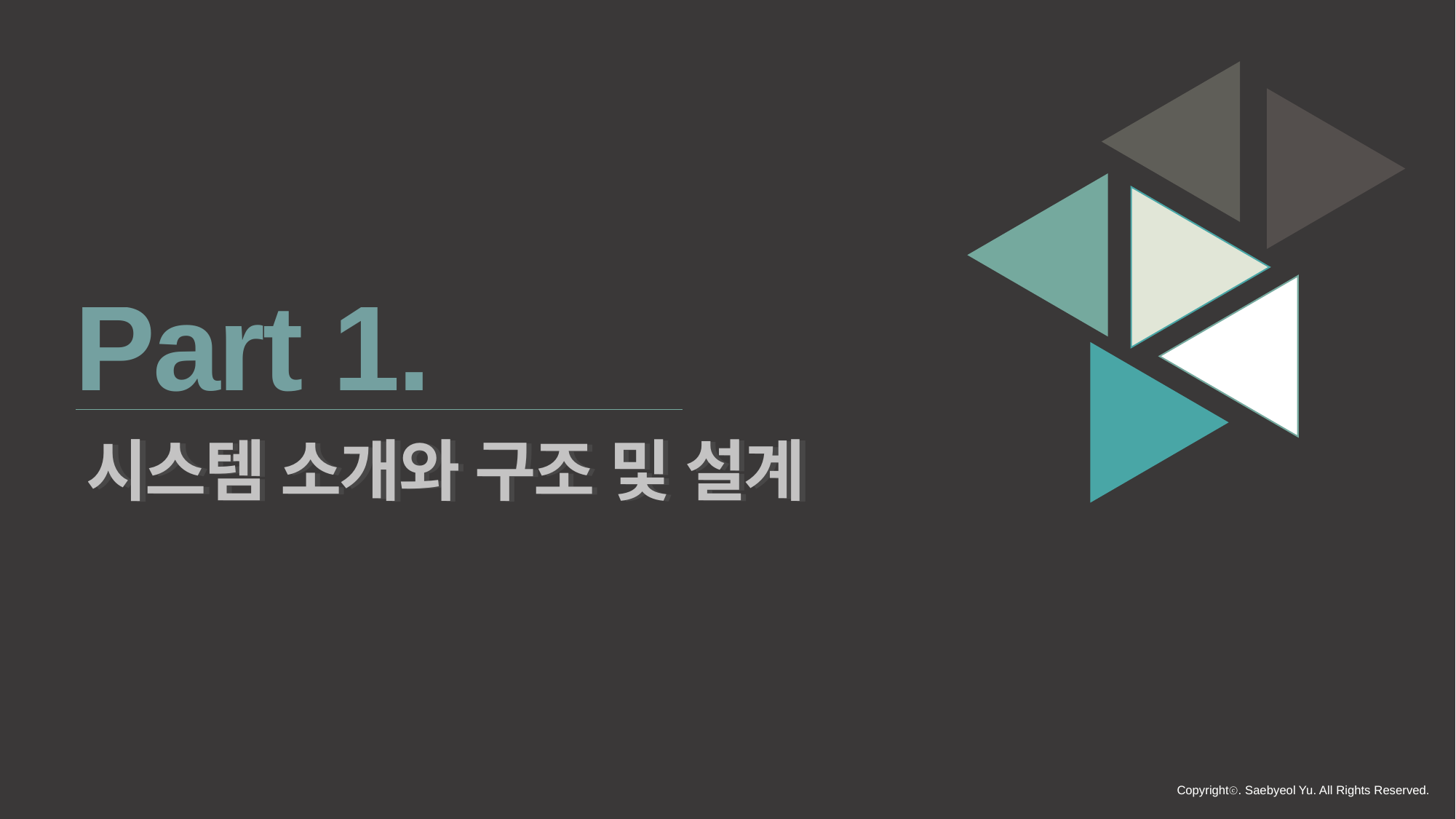

Part 1.
시스템 소개와 구조 및 설계
시스템 소개와 구조 및 설계
Copyrightⓒ. Saebyeol Yu. All Rights Reserved.